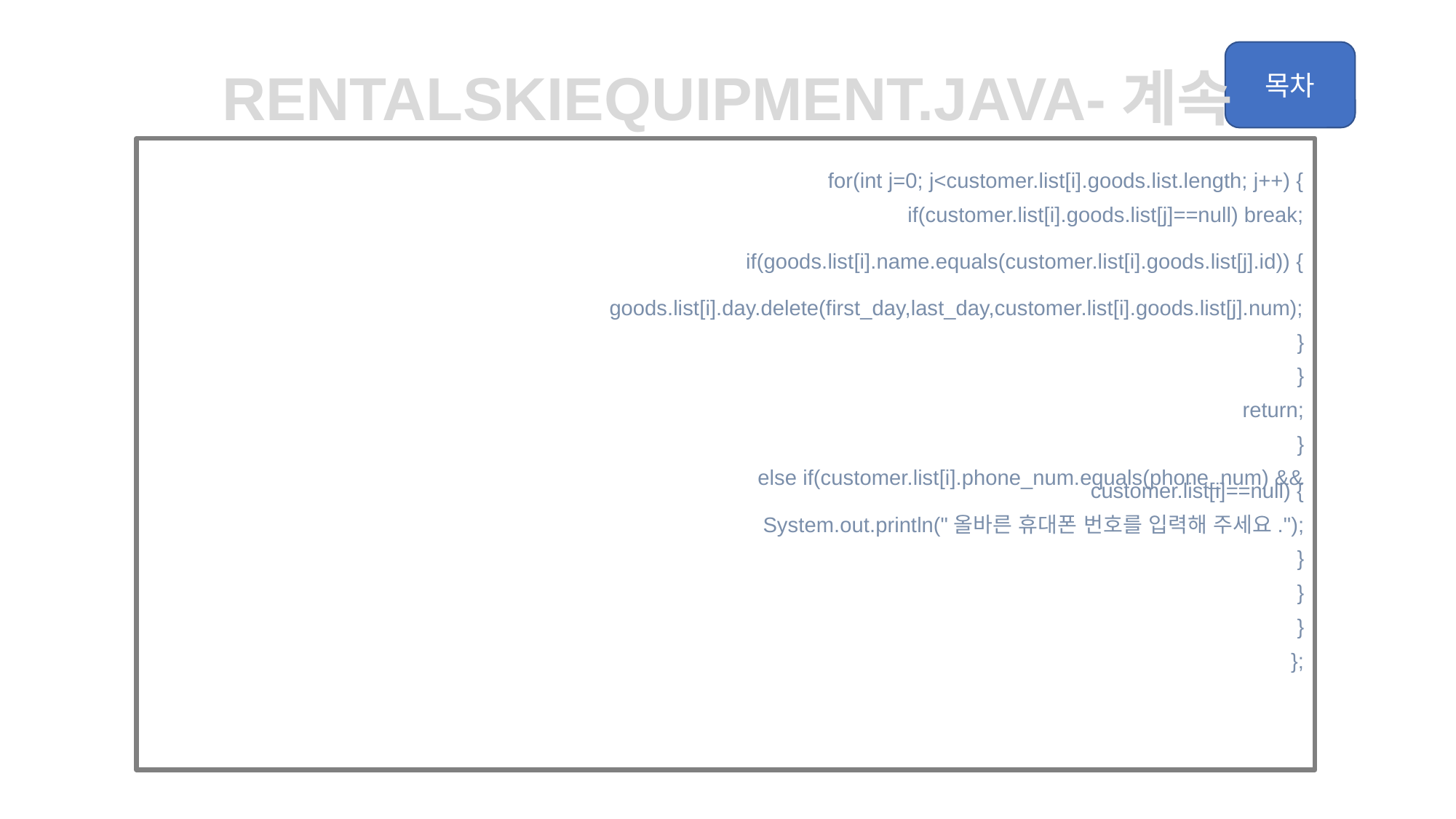

rentalskiequipment.java-계속

					for(int j=0; j<customer.list[i].goods.list.length; j++) {
						if(customer.list[i].goods.list[j]==null) break;
						if(goods.list[i].name.equals(customer.list[i].goods.list[j].id)) {
							goods.list[i].day.delete(first_day,last_day,customer.list[i].goods.list[j].num);
						}
					}
					return;
				}
				else if(customer.list[i].phone_num.equals(phone_num) && customer.list[i]==null) {
					System.out.println("올바른 휴대폰 번호를 입력해 주세요.");
				}
			}
		}
	};